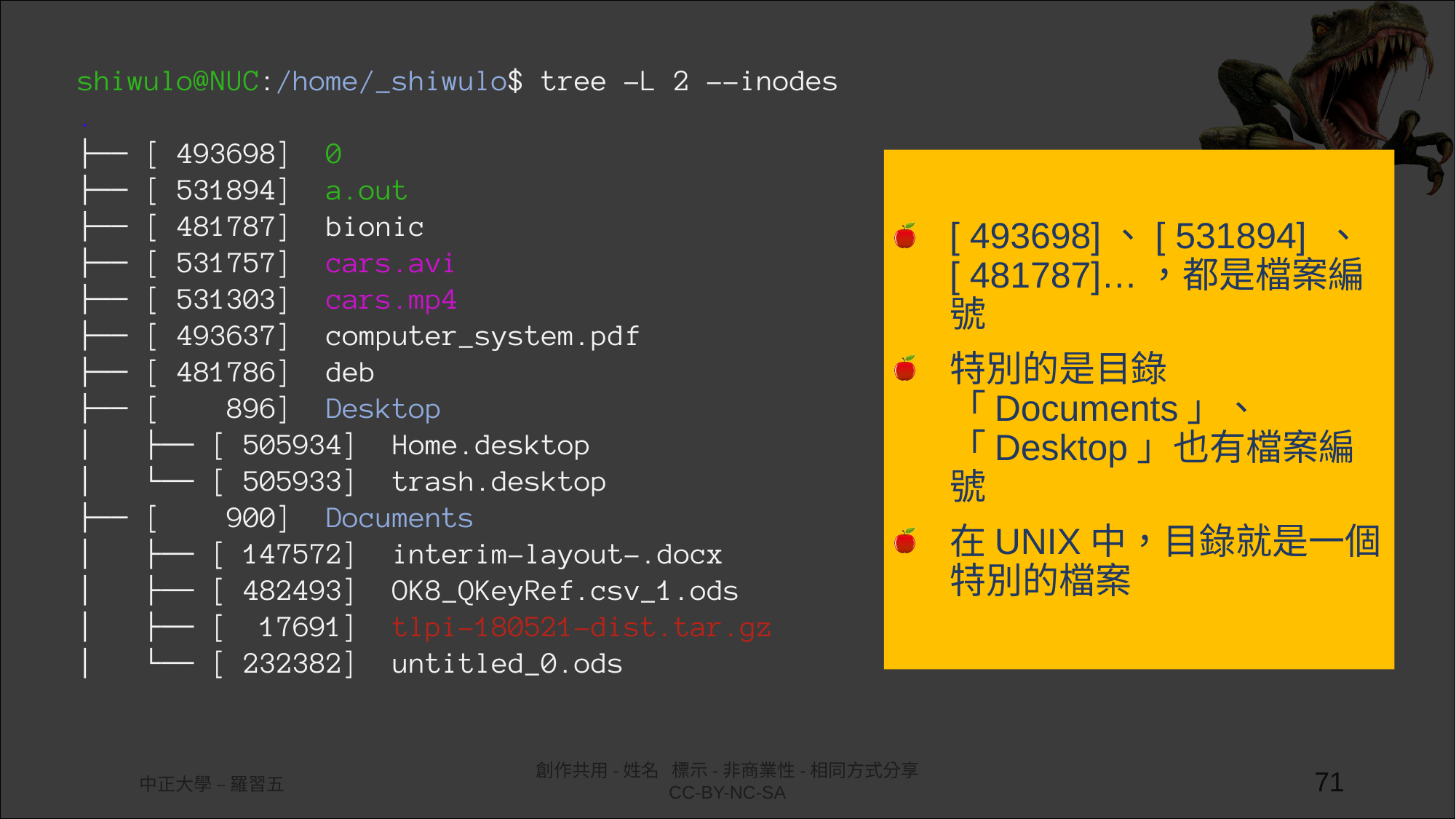

shiwulo@NUC:/home/_shiwulo$ tree -L 2 --inodes
.
├── [ 493698]  0
├── [ 531894]  a.out
├── [ 481787]  bionic
├── [ 531757]  cars.avi
├── [ 531303]  cars.mp4
├── [ 493637]  computer_system.pdf
├── [ 481786]  deb
├── [    896]  Desktop
│   ├── [ 505934]  Home.desktop
│   └── [ 505933]  trash.desktop
├── [    900]  Documents
│   ├── [ 147572]  interim-layout-.docx
│   ├── [ 482493]  OK8_QKeyRef.csv_1.ods
│   ├── [  17691]  tlpi-180521-dist.tar.gz
│   └── [ 232382]  untitled_0.ods
[ 493698]、[ 531894] 、 [ 481787]…，都是檔案編號
特別的是目錄「Documents」、 「Desktop」也有檔案編號
在UNIX中，目錄就是一個特別的檔案